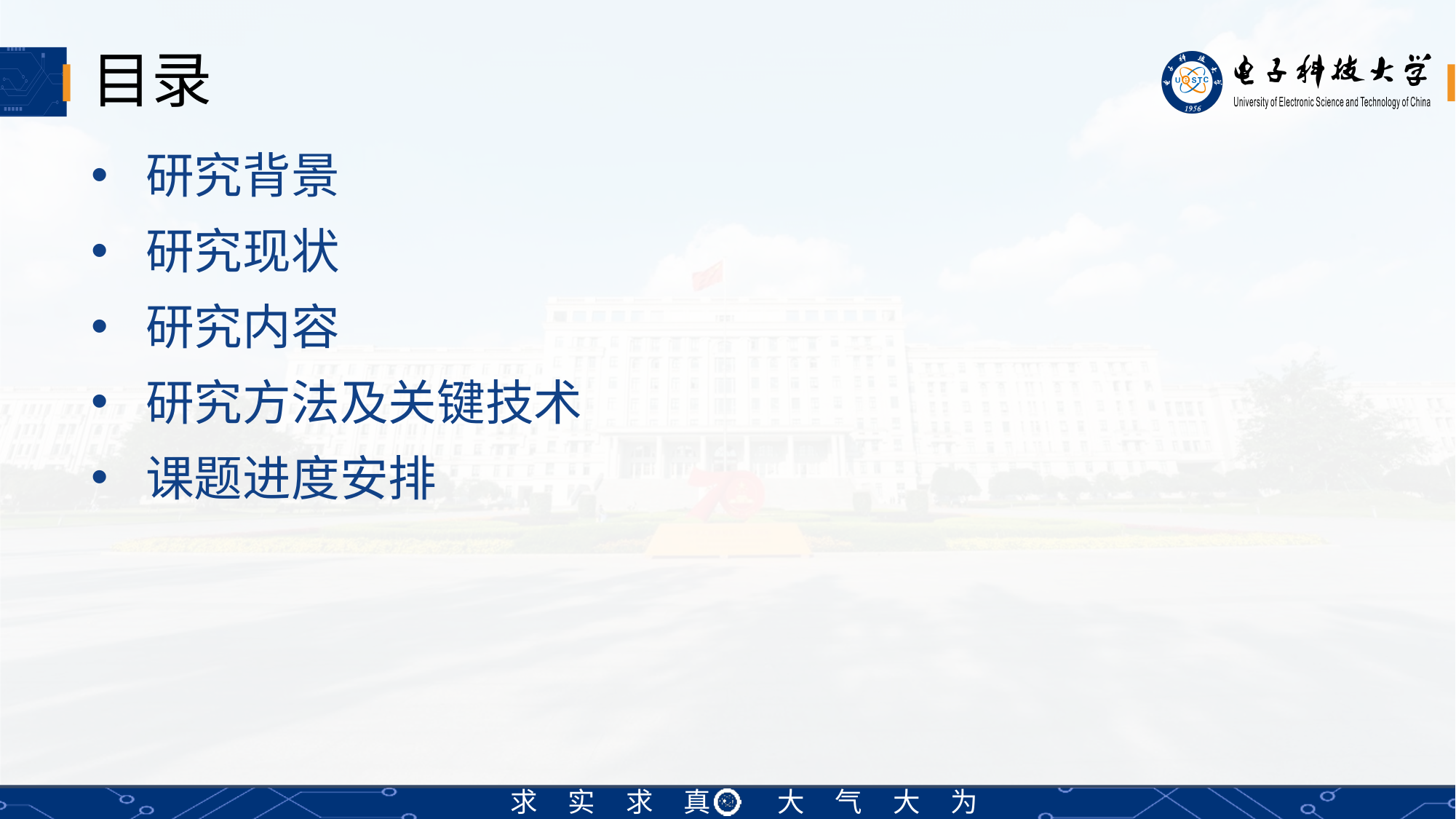

# 目录
研究背景
研究现状
研究内容
研究方法及关键技术
课题进度安排